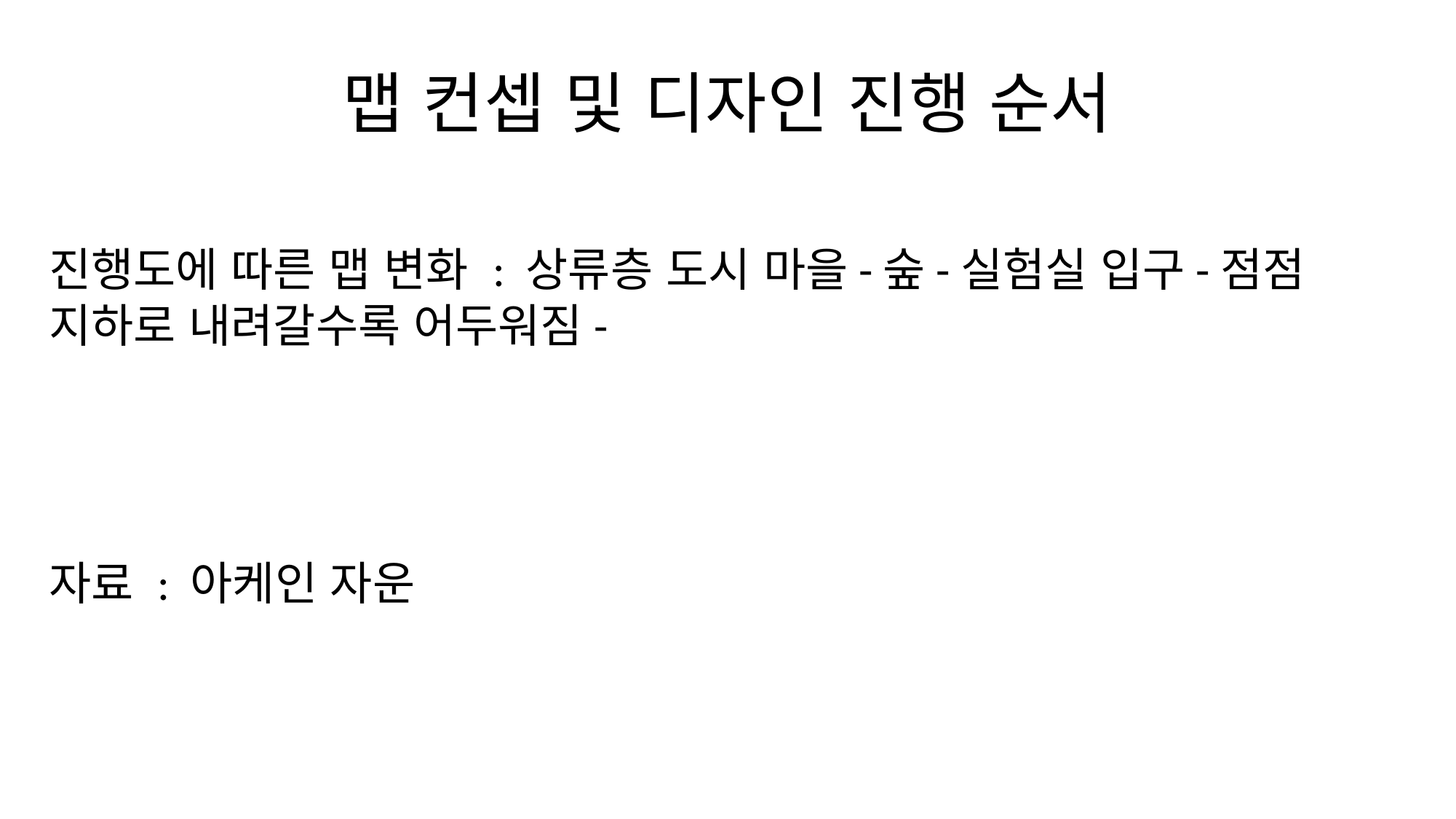

# 맵 컨셉 및 디자인 진행 순서
진행도에 따른 맵 변화 : 상류층 도시 마을-숲-실험실 입구-점점 지하로 내려갈수록 어두워짐-

자료 : 아케인 자운